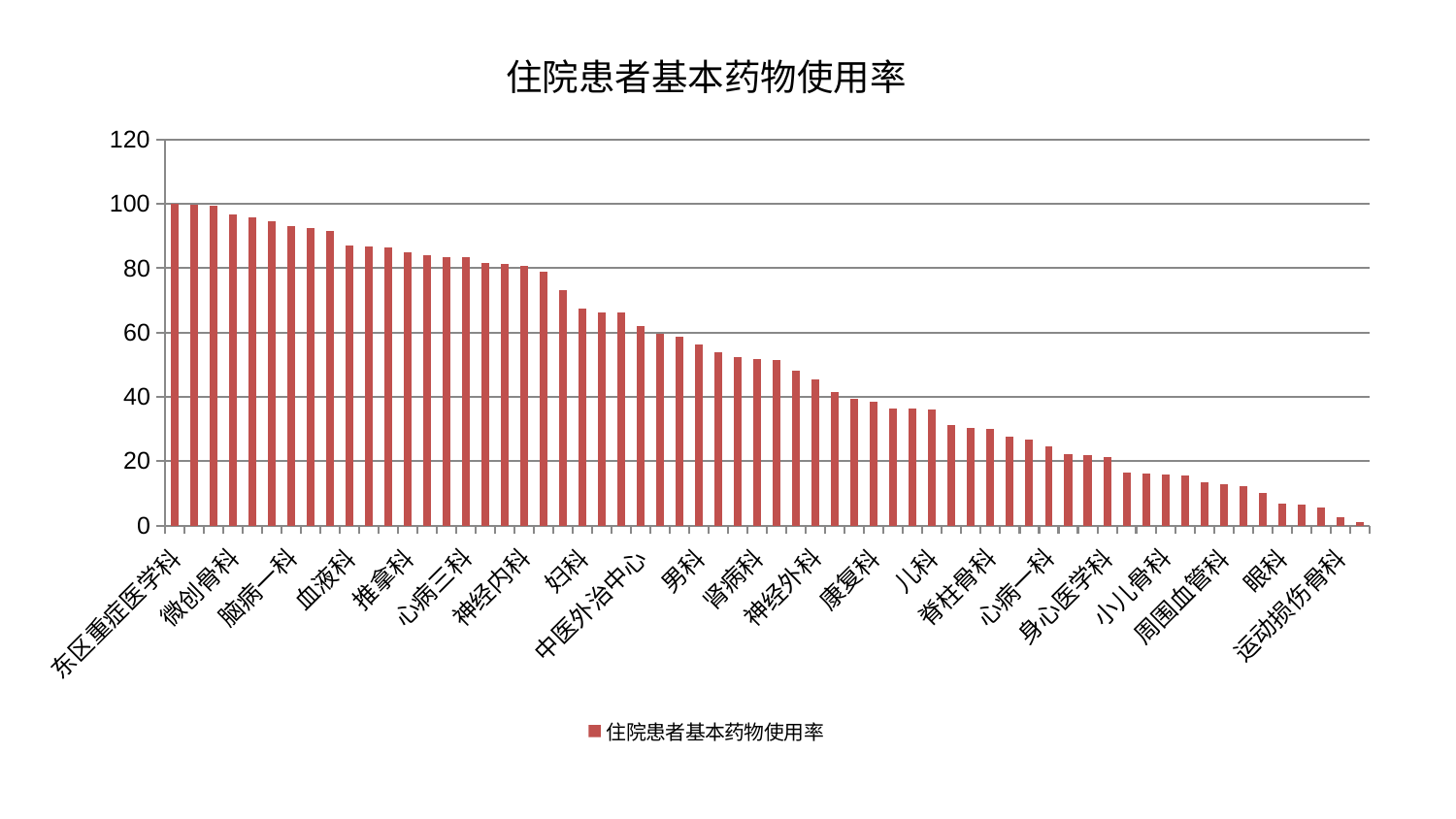

### Chart: 住院患者基本药物使用率

| Category | 住院患者基本药物使用率 |
|---|---|
| 东区重症医学科 | 100.0 |
| 耳鼻喉科 | 99.87266751975439 |
| 治未病中心 | 99.3023998940565 |
| 微创骨科 | 96.623541914824 |
| 西区重症医学科 | 95.7302278608848 |
| 普通外科 | 94.54329398789235 |
| 脑病一科 | 93.12173975909211 |
| 关节骨科 | 92.3910358326969 |
| 口腔科 | 91.47297062201953 |
| 血液科 | 87.04381878542814 |
| 创伤骨科 | 86.76514702726577 |
| 肝病科 | 86.52425454327422 |
| 推拿科 | 84.94575197055165 |
| 肿瘤内科 | 83.92971220944841 |
| 胸外科 | 83.46895182515112 |
| 心病三科 | 83.3754973816865 |
| 产科 | 81.76234426529908 |
| 脾胃病科 | 81.30991338012507 |
| 神经内科 | 80.7601202645082 |
| 肝胆外科 | 78.99550243292543 |
| 重症医学科 | 73.15728924398199 |
| 妇科 | 67.50844491373955 |
| 风湿病科 | 66.26401652493774 |
| 妇科妇二科合并 | 66.2222070569866 |
| 中医外治中心 | 62.152641092596674 |
| 心病二科 | 59.60386953167575 |
| 呼吸内科 | 58.804747569597836 |
| 男科 | 56.15376013411634 |
| 泌尿外科 | 53.74796183906984 |
| 脑病二科 | 52.35107410359913 |
| 肾病科 | 51.664625924583774 |
| 针灸科 | 51.58418517611852 |
| 心血管内科 | 48.117718571983836 |
| 神经外科 | 45.53058261118304 |
| 皮肤科 | 41.48602728994155 |
| 内分泌科 | 39.48980484247864 |
| 康复科 | 38.44813899943515 |
| 小儿推拿科 | 36.390562271340315 |
| 骨科 | 36.27571016709629 |
| 儿科 | 35.943990588640524 |
| 肾脏内科 | 31.330213303819722 |
| 老年医学科 | 30.326528362460014 |
| 脊柱骨科 | 30.102587554692565 |
| 中医经典科 | 27.575227880913292 |
| 脑病三科 | 26.587869060958162 |
| 心病一科 | 24.476907238170195 |
| 肛肠科 | 22.325240771600118 |
| 心病四科 | 21.923059466257698 |
| 身心医学科 | 21.381614723149745 |
| 乳腺甲状腺外科 | 16.49710187768613 |
| 妇二科 | 16.098755058342153 |
| 小儿骨科 | 15.924419991949307 |
| 脾胃科消化科合并 | 15.629639202265325 |
| 显微骨科 | 13.498835390992417 |
| 周围血管科 | 12.820074938516667 |
| 美容皮肤科 | 12.29248572630007 |
| 东区肾病科 | 10.06365378700697 |
| 眼科 | 6.805165360827805 |
| 综合内科 | 6.408365915847888 |
| 消化内科 | 5.671374910605164 |
| 运动损伤骨科 | 2.688704173739478 |
| 医院 | 0.9481358415110754 |
265